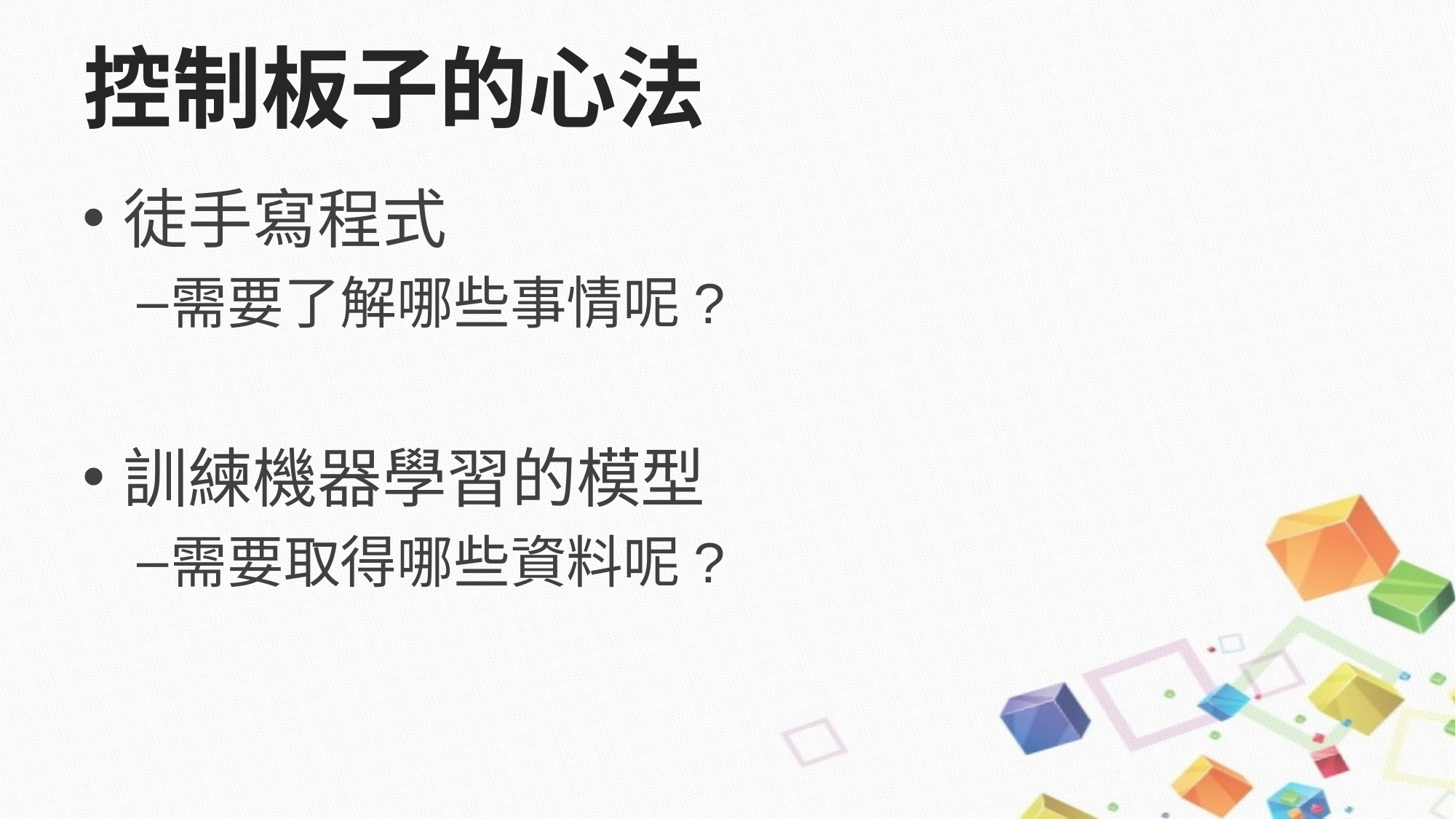

# 控制板子的心法
徒手寫程式
需要了解哪些事情呢?

訓練機器學習的模型
需要取得哪些資料呢?